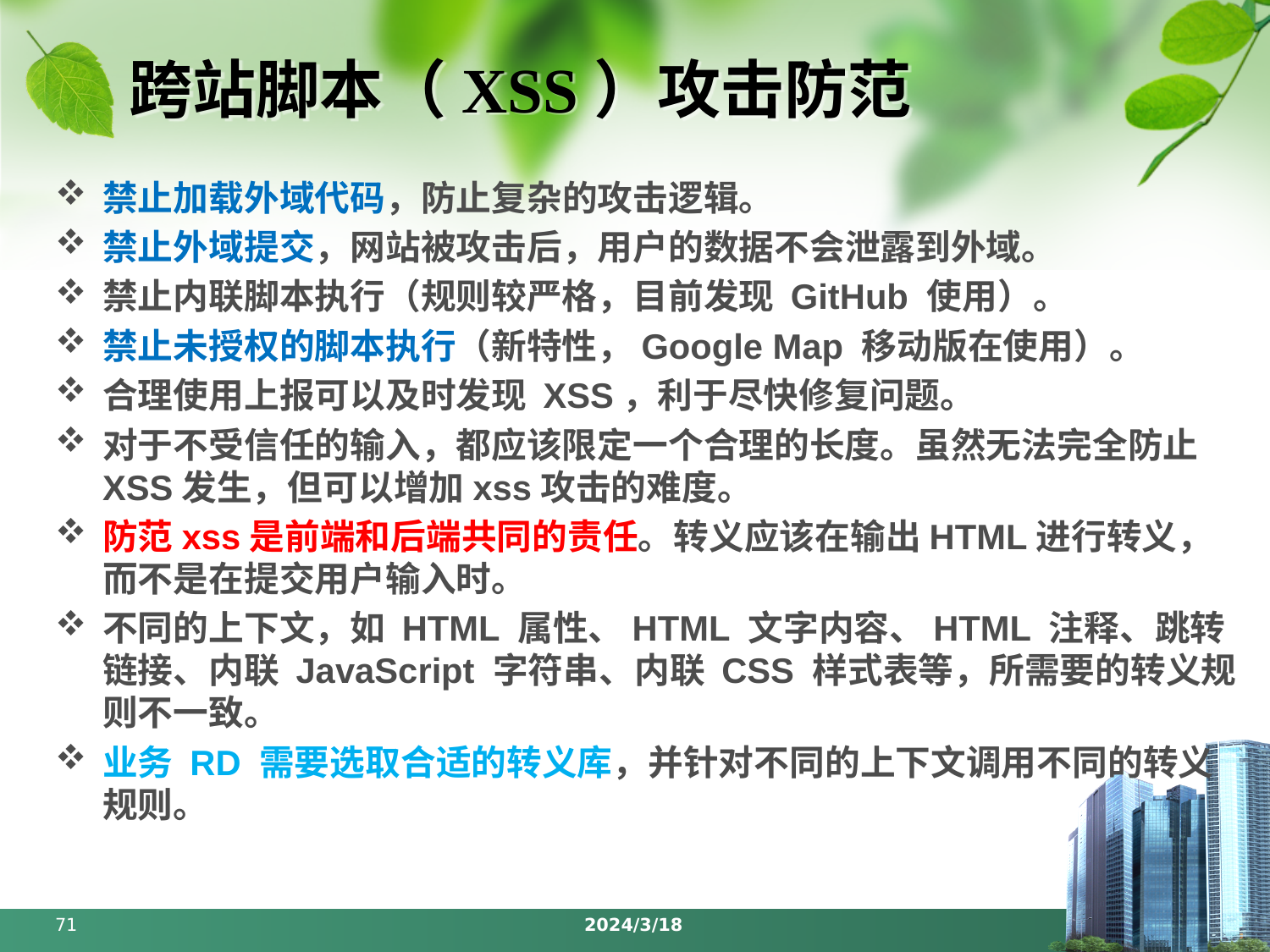

# 跨站脚本（XSS）攻击防范
禁止加载外域代码，防止复杂的攻击逻辑。
禁止外域提交，网站被攻击后，用户的数据不会泄露到外域。
禁止内联脚本执行（规则较严格，目前发现 GitHub 使用）。
禁止未授权的脚本执行（新特性，Google Map 移动版在使用）。
合理使用上报可以及时发现 XSS，利于尽快修复问题。
对于不受信任的输入，都应该限定一个合理的长度。虽然无法完全防止XSS发生，但可以增加xss攻击的难度。
防范xss是前端和后端共同的责任。转义应该在输出HTML进行转义，而不是在提交用户输入时。
不同的上下文，如 HTML 属性、HTML 文字内容、HTML 注释、跳转链接、内联 JavaScript 字符串、内联 CSS 样式表等，所需要的转义规则不一致。
业务 RD 需要选取合适的转义库，并针对不同的上下文调用不同的转义规则。
71
2024/3/18